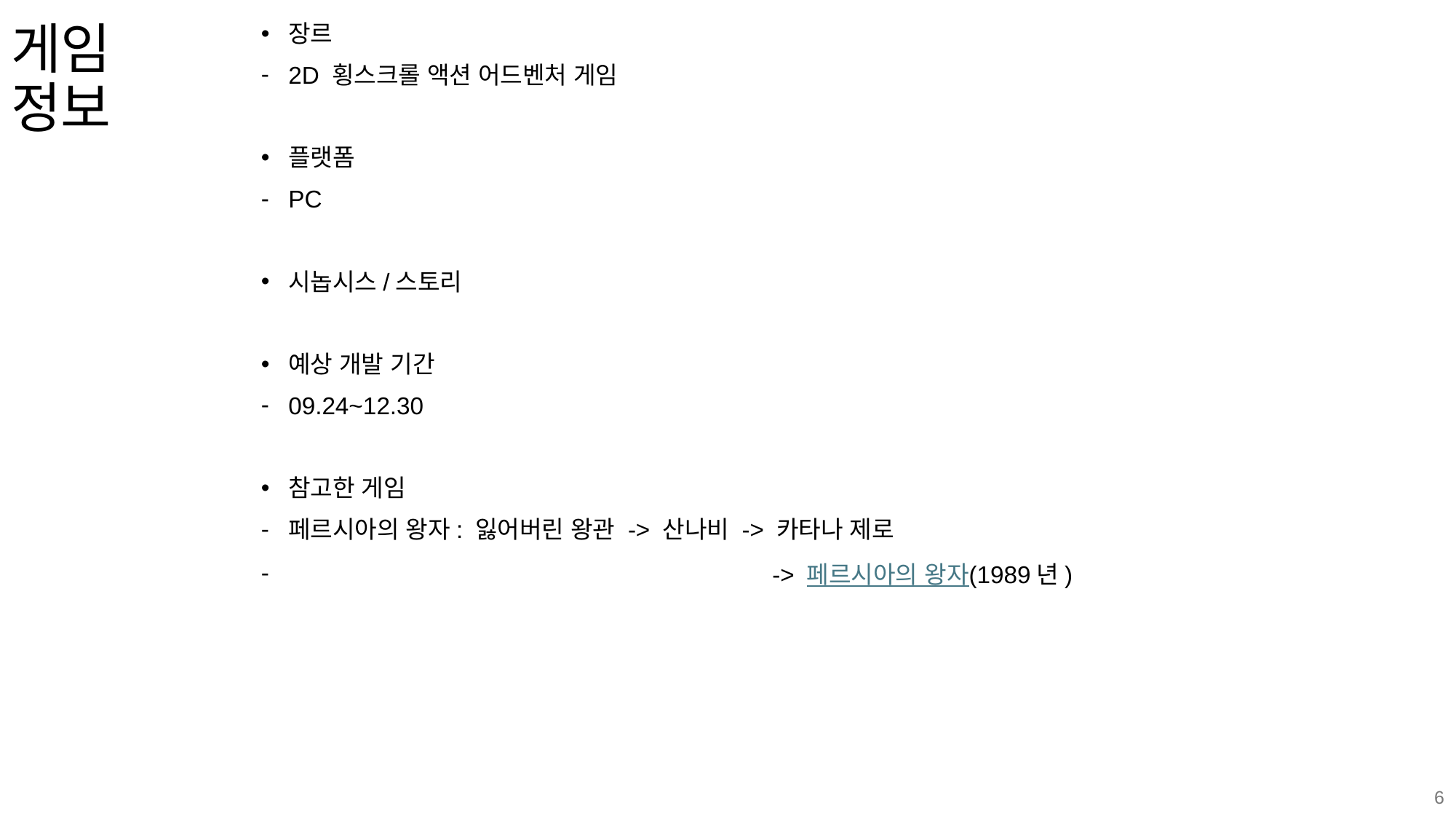

장르
2D 횡스크롤 액션 어드벤처 게임

플랫폼
PC

시놉시스/스토리

예상 개발 기간
09.24~12.30

참고한 게임
페르시아의 왕자: 잃어버린 왕관 -> 산나비 -> 카타나 제로
 				       -> 페르시아의 왕자(1989년)
# 게임 정보
6